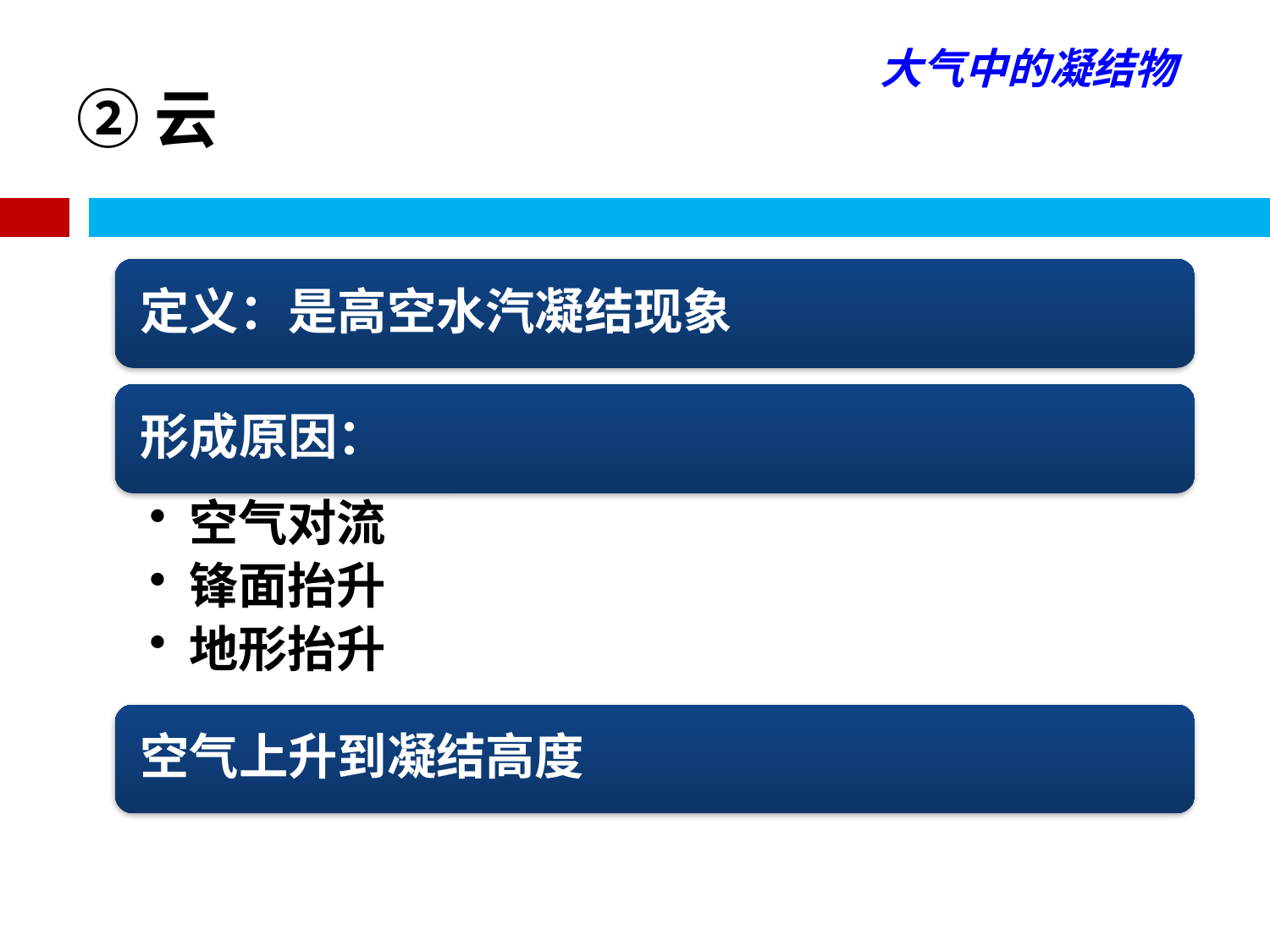

大气中的凝结物
# ②云
定义：是高空水汽凝结现象
形成原因：
空气对流
锋面抬升
地形抬升
空气上升到凝结高度